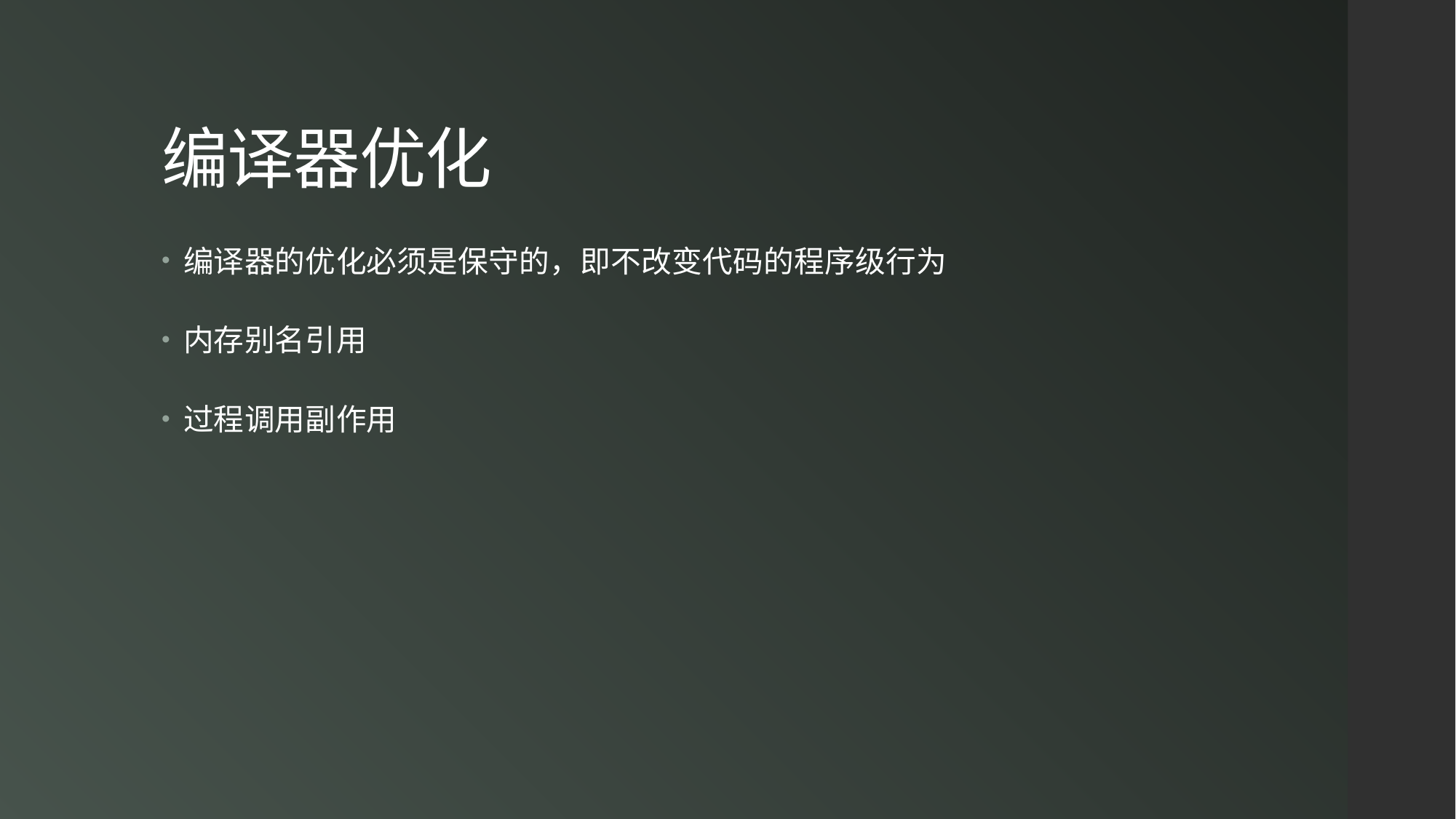

# 编译器优化
编译器的优化必须是保守的，即不改变代码的程序级行为
内存别名引用
过程调用副作用